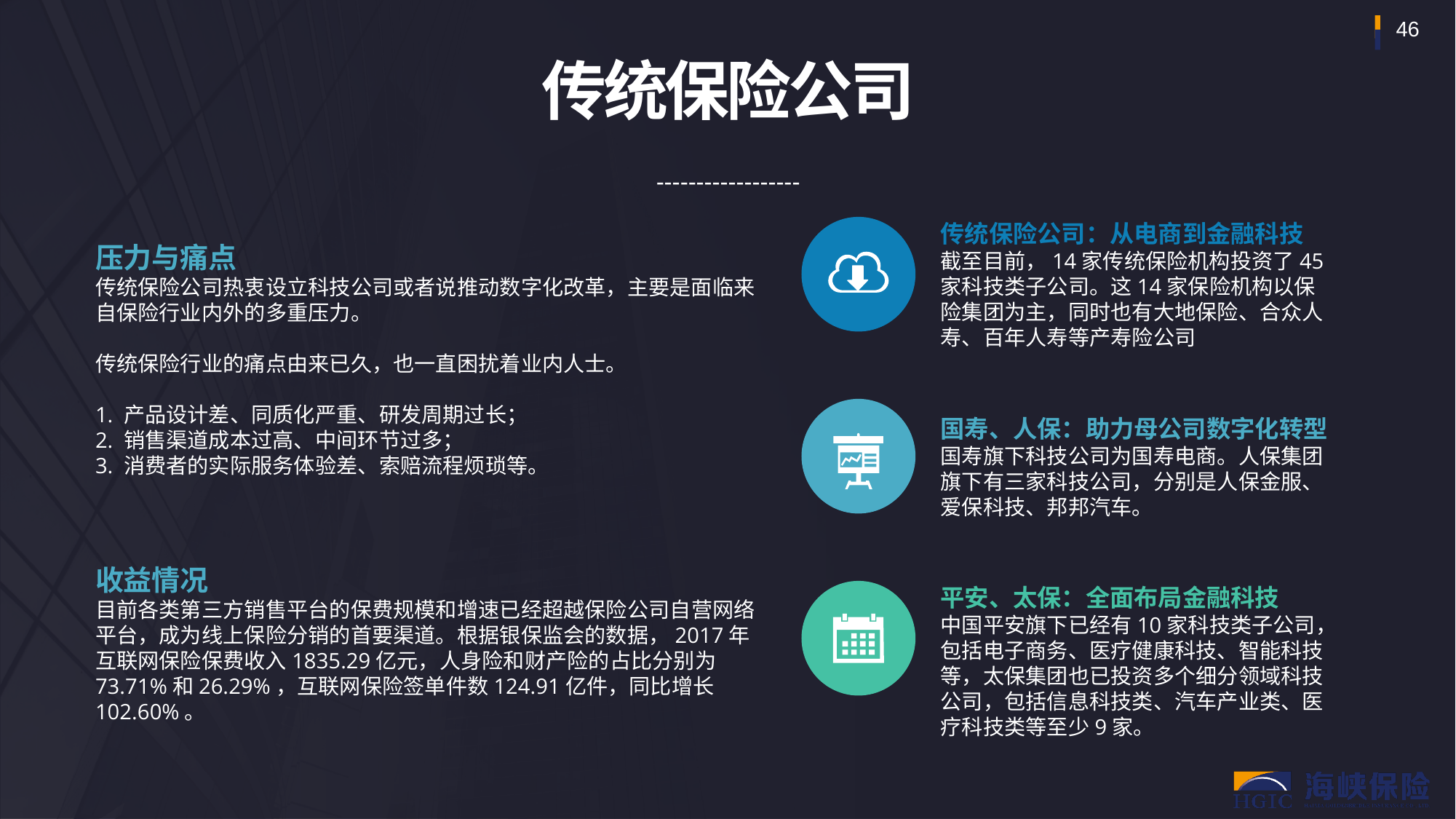

传统保险公司
------------------
传统保险公司：从电商到金融科技
截至目前，14家传统保险机构投资了45家科技类子公司。这14家保险机构以保险集团为主，同时也有大地保险、合众人寿、百年人寿等产寿险公司
压力与痛点
传统保险公司热衷设立科技公司或者说推动数字化改革，主要是面临来自保险行业内外的多重压力。

传统保险行业的痛点由来已久，也一直困扰着业内人士。

1. 产品设计差、同质化严重、研发周期过长；
2. 销售渠道成本过高、中间环节过多；
3. 消费者的实际服务体验差、索赔流程烦琐等。

收益情况
目前各类第三方销售平台的保费规模和增速已经超越保险公司自营网络平台，成为线上保险分销的首要渠道。根据银保监会的数据，2017年互联网保险保费收入1835.29亿元，人身险和财产险的占比分别为73.71%和26.29%，互联网保险签单件数124.91亿件，同比增长102.60%。

国寿、人保：助力母公司数字化转型
国寿旗下科技公司为国寿电商。人保集团旗下有三家科技公司，分别是人保金服、爱保科技、邦邦汽车。

平安、太保：全面布局金融科技
中国平安旗下已经有10家科技类子公司，包括电子商务、医疗健康科技、智能科技等，太保集团也已投资多个细分领域科技公司，包括信息科技类、汽车产业类、医疗科技类等至少9家。